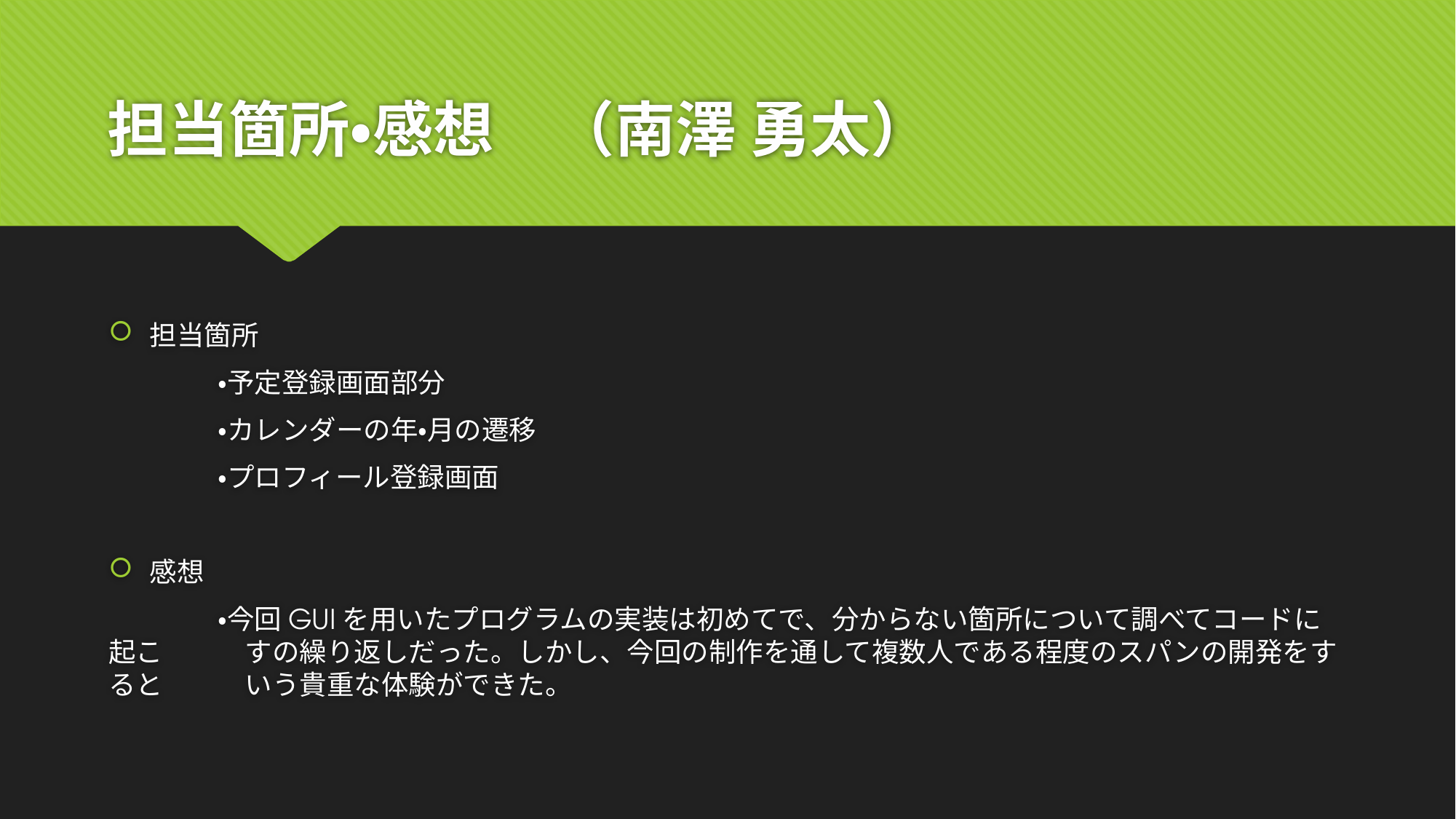

# 担当箇所・感想　（南澤 勇太）

担当箇所
	・予定登録画面部分
	・カレンダーの年・月の遷移
	・プロフィール登録画面

感想
	・今回GUIを用いたプログラムの実装は初めてで、分からない箇所について調べてコードに起こ	　すの繰り返しだった。しかし、今回の制作を通して複数人である程度のスパンの開発をすると	　いう貴重な体験ができた。